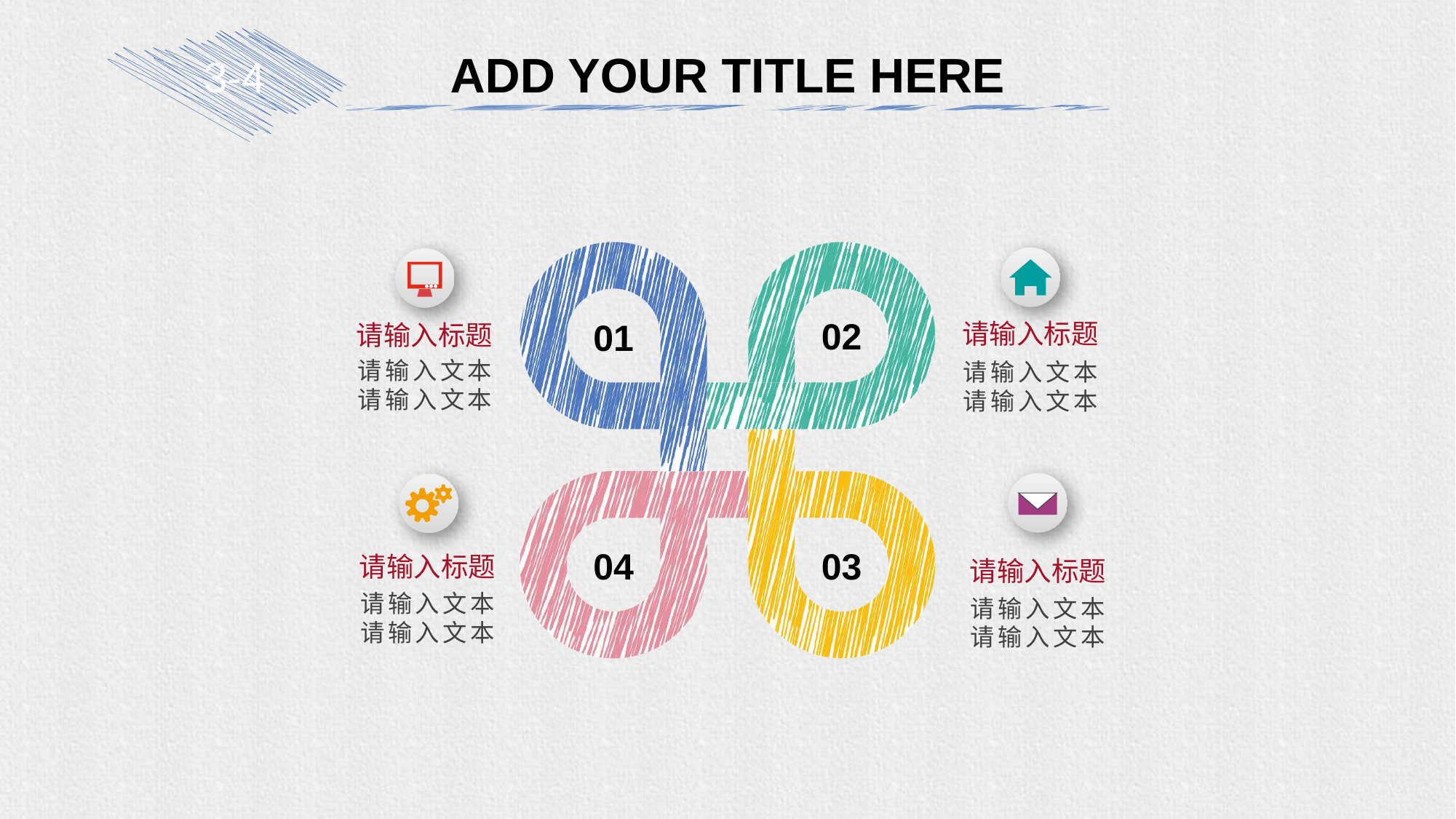

ADD YOUR TITLE HERE
3-4

02
01

04
03

请输入标题
请输入文本
请输入文本

请输入标题
请输入文本
请输入文本

请输入标题
请输入文本
请输入文本

请输入标题
请输入文本
请输入文本